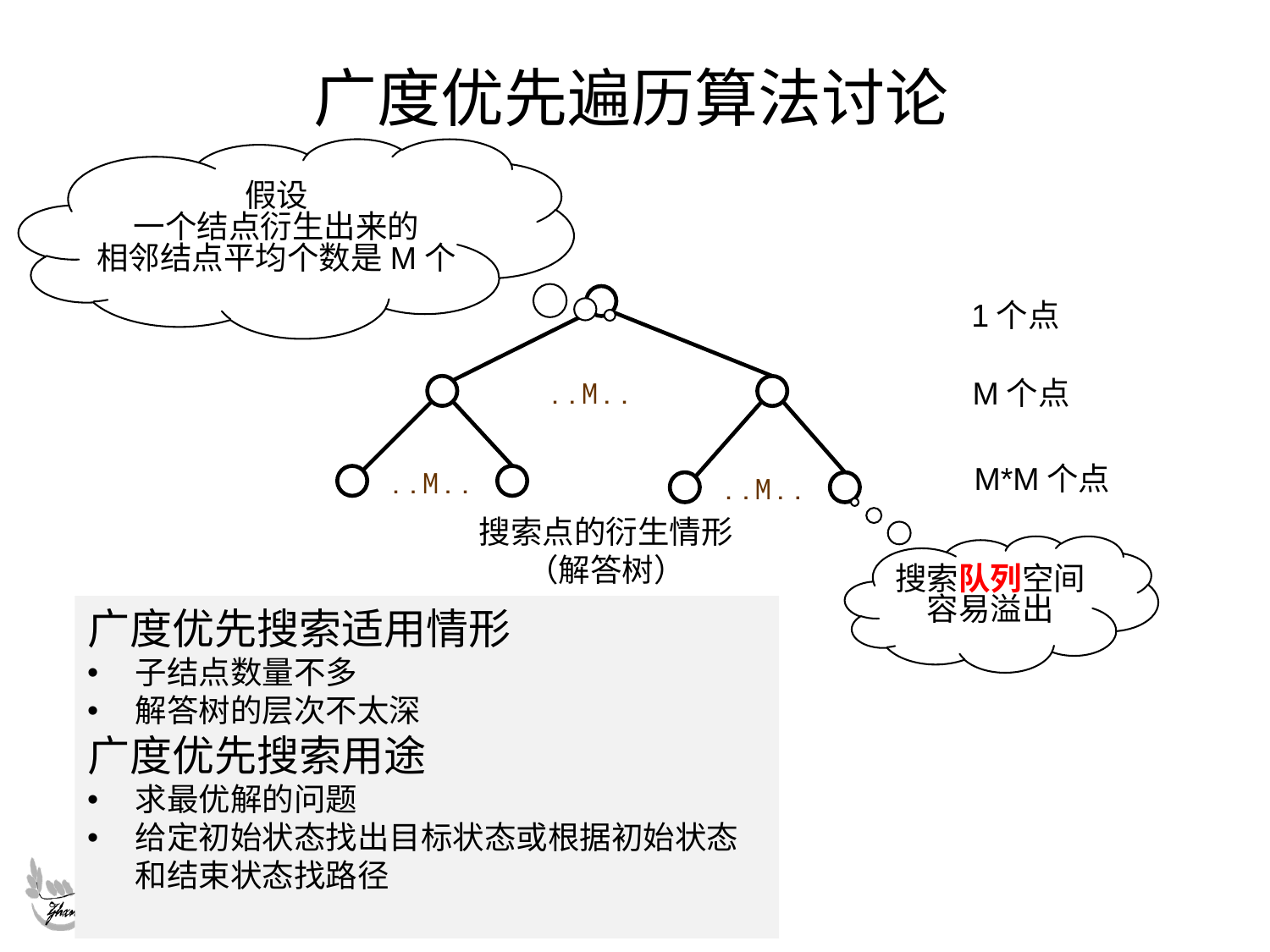

# 广度优先遍历算法讨论
假设
一个结点衍生出来的
相邻结点平均个数是M个

..M..

..M..

..M..

1个点
M个点
M*M个点
搜索点的衍生情形
（解答树）
搜索队列空间
容易溢出
广度优先搜索适用情形
子结点数量不多
解答树的层次不太深
广度优先搜索用途
求最优解的问题
给定初始状态找出目标状态或根据初始状态和结束状态找路径

83